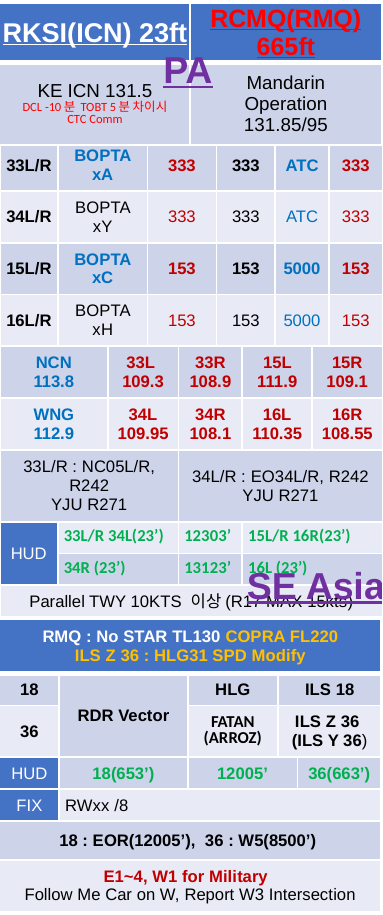

| RKSI(ICN) 23ft | RCMQ(RMQ)665ft |
| --- | --- |
| KE ICN 131.5 DCL -10분 TOBT 5분 차이시 CTC Comm | Mandarin Operation 131.85/95 |
PA
| ICN : SID (33/34 NADP 1, 15/16 NADP 2) |  |  |  |  |  |  |  |  |  |
| --- | --- | --- | --- | --- | --- | --- | --- | --- | --- |
| 33L/R | BOPTA xA |  | 333 |  | 333 |  | ATC |  | 333 |
| 34L/R | BOPTA xY |  | 333 |  | 333 |  | ATC |  | 333 |
| 15L/R | BOPTA xC |  | 153 |  | 153 |  | 5000 |  | 153 |
| 16L/R | BOPTA xH |  | 153 |  | 153 |  | 5000 |  | 153 |
| NCN 113.8 |  | 33L 109.3 |  | 33R 108.9 |  | 15L 111.9 |  | 15R 109.1 |  |
| WNG 112.9 |  | 34L 109.95 |  | 34R 108.1 |  | 16L 110.35 |  | 16R 108.55 |  |
| 33L/R : NC05L/R, R242 YJU R271 |  |  |  | 34L/R : EO34L/R, R242 YJU R271 |  |  |  |  |  |
| HUD | 33L/R 34L(23’) |  |  | 12303’ |  | 15L/R 16R(23’) |  |  |  |
|  | 34R (23’) |  |  | 13123’ |  | 16L (23’) |  |  |  |
| Parallel TWY 10KTS 이상(R17 MAX 15kts) |  |  |  |  |  |  |  |  |  |
FUK 127.5(SENKA /20)
TPE 125.5
APP 128.5 – 119.7 – 130.1

SE Asia
| RMQ : No STAR TL130 COPRA FL220 ILS Z 36 : HLG31 SPD Modify |  |  |  |  |
| --- | --- | --- | --- | --- |
| 18 | RDR Vector | HLG | ILS 18 |  |
| 36 |  | FATAN (ARROZ) | ILS Z 36 (ILS Y 36) |  |
| HUD | 18(653’) | 12005’ |  | 36(663’) |
| FIX | RWxx /8 |  |  |  |
| 18 : EOR(12005’), 36 : W5(8500’) |  |  |  |  |
| E1~4, W1 for Military Follow Me Car on W, Report W3 Intersection |  |  |  |  |